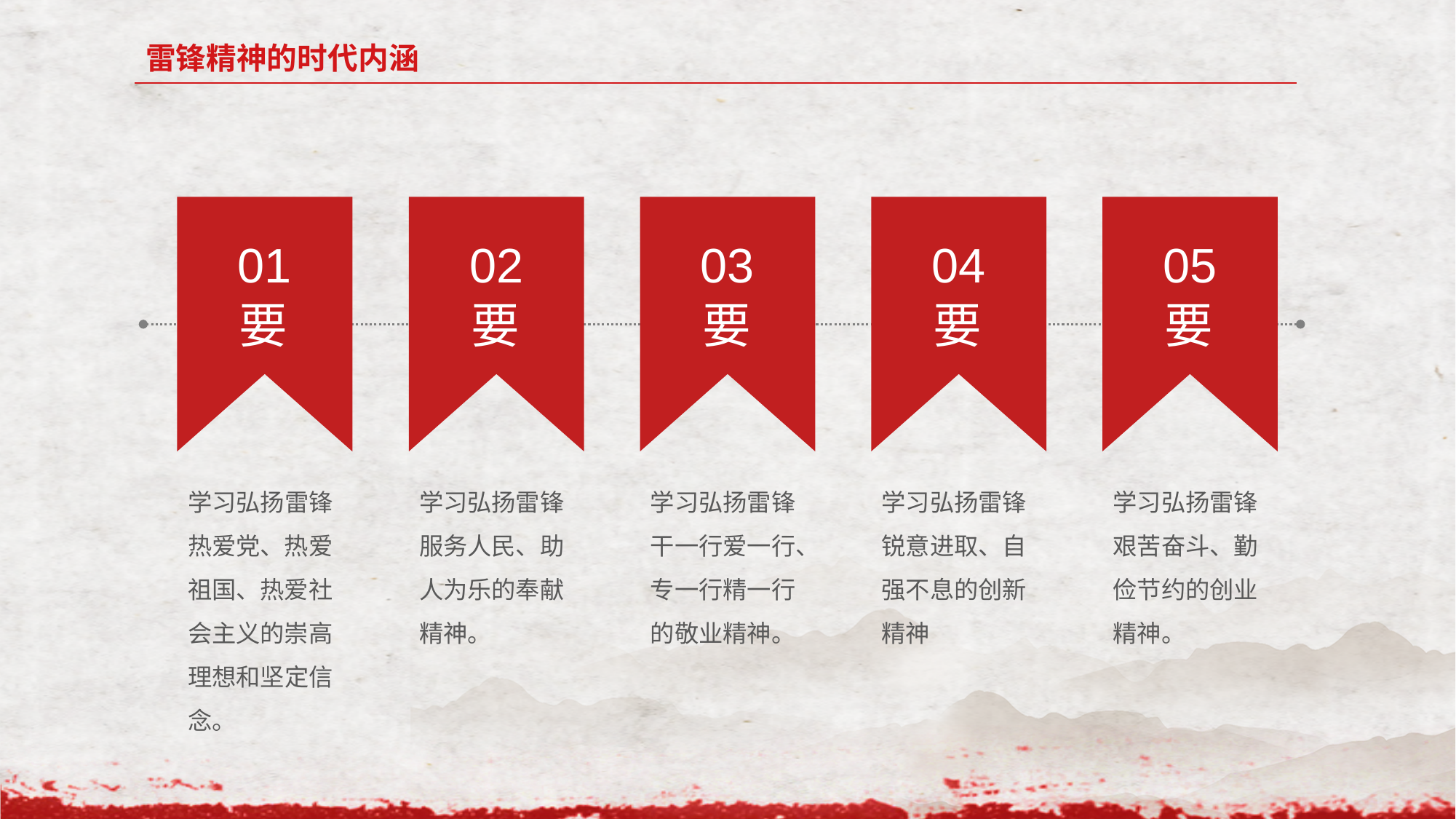

雷锋精神的时代内涵

01
要
学习弘扬雷锋热爱党、热爱祖国、热爱社会主义的崇高理想和坚定信念。

02
要
学习弘扬雷锋服务人民、助人为乐的奉献精神。

03
要
学习弘扬雷锋干一行爱一行、专一行精一行的敬业精神。

04
要
学习弘扬雷锋锐意进取、自强不息的创新精神

05
要
学习弘扬雷锋艰苦奋斗、勤俭节约的创业精神。